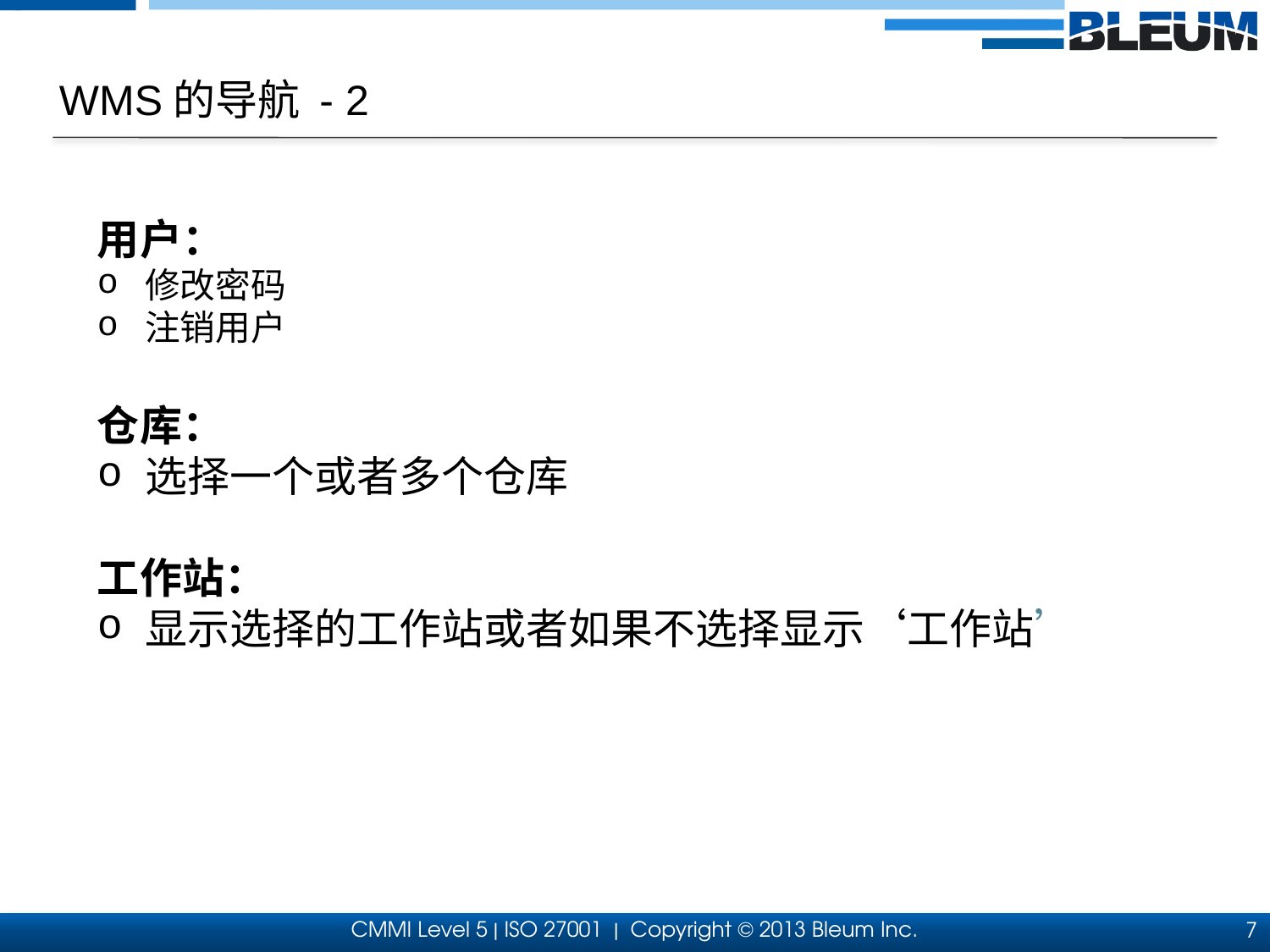

WMS的导航 - 2

用户：
修改密码
注销用户

仓库：
选择一个或者多个仓库

工作站：
显示选择的工作站或者如果不选择显示‘工作站’
7